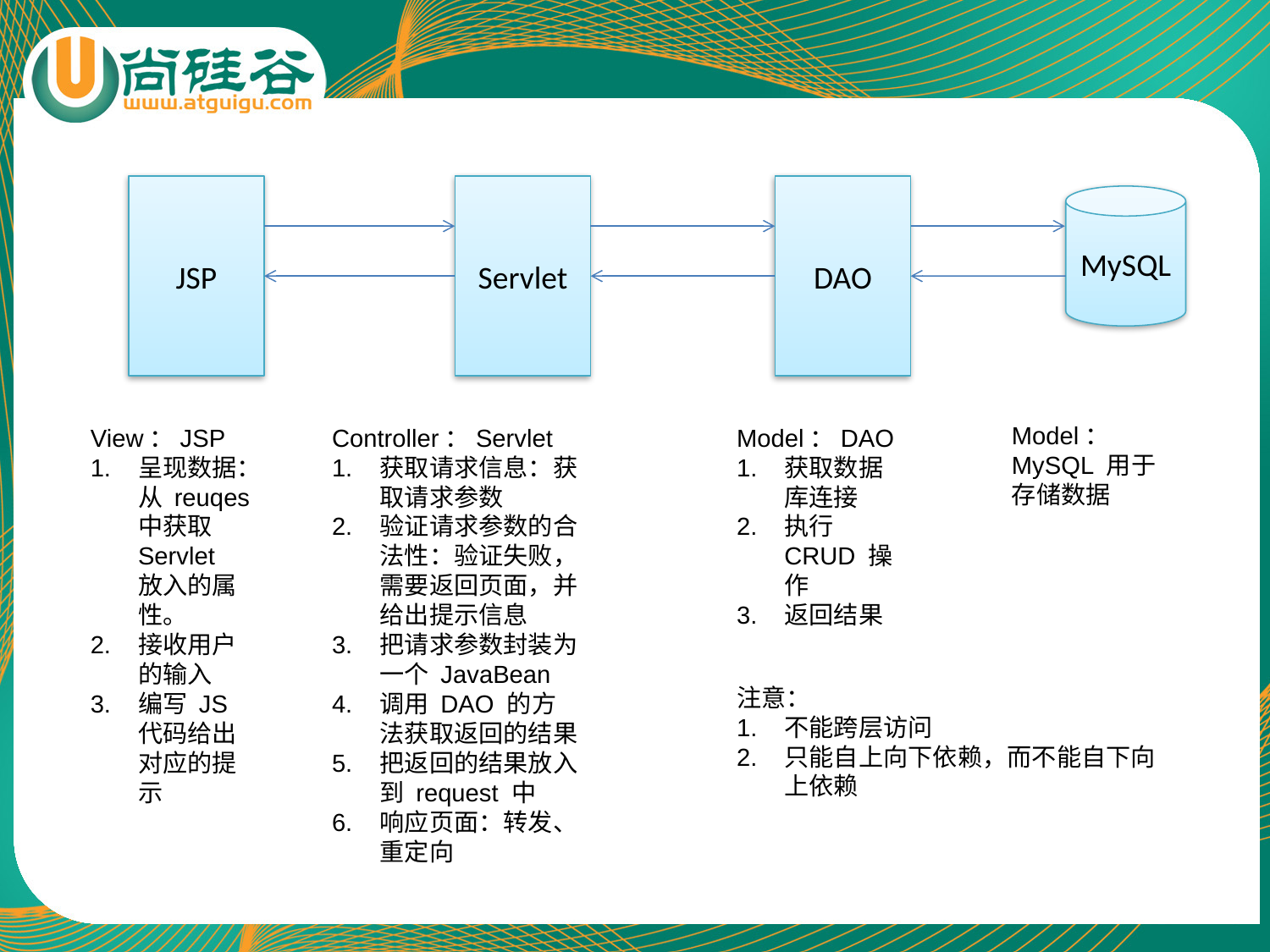

JSP
Servlet
DAO
MySQL
Model：MySQL 用于存储数据
View：JSP
呈现数据：从 reuqes 中获取 Servlet 放入的属性。
接收用户的输入
编写 JS 代码给出对应的提示

Controller：Servlet
获取请求信息：获取请求参数
验证请求参数的合法性：验证失败，需要返回页面，并给出提示信息
把请求参数封装为一个 JavaBean
调用 DAO 的方法获取返回的结果
把返回的结果放入到 request 中
响应页面：转发、重定向

Model：DAO
获取数据库连接
执行 CRUD 操作
返回结果
注意：
不能跨层访问
只能自上向下依赖，而不能自下向上依赖